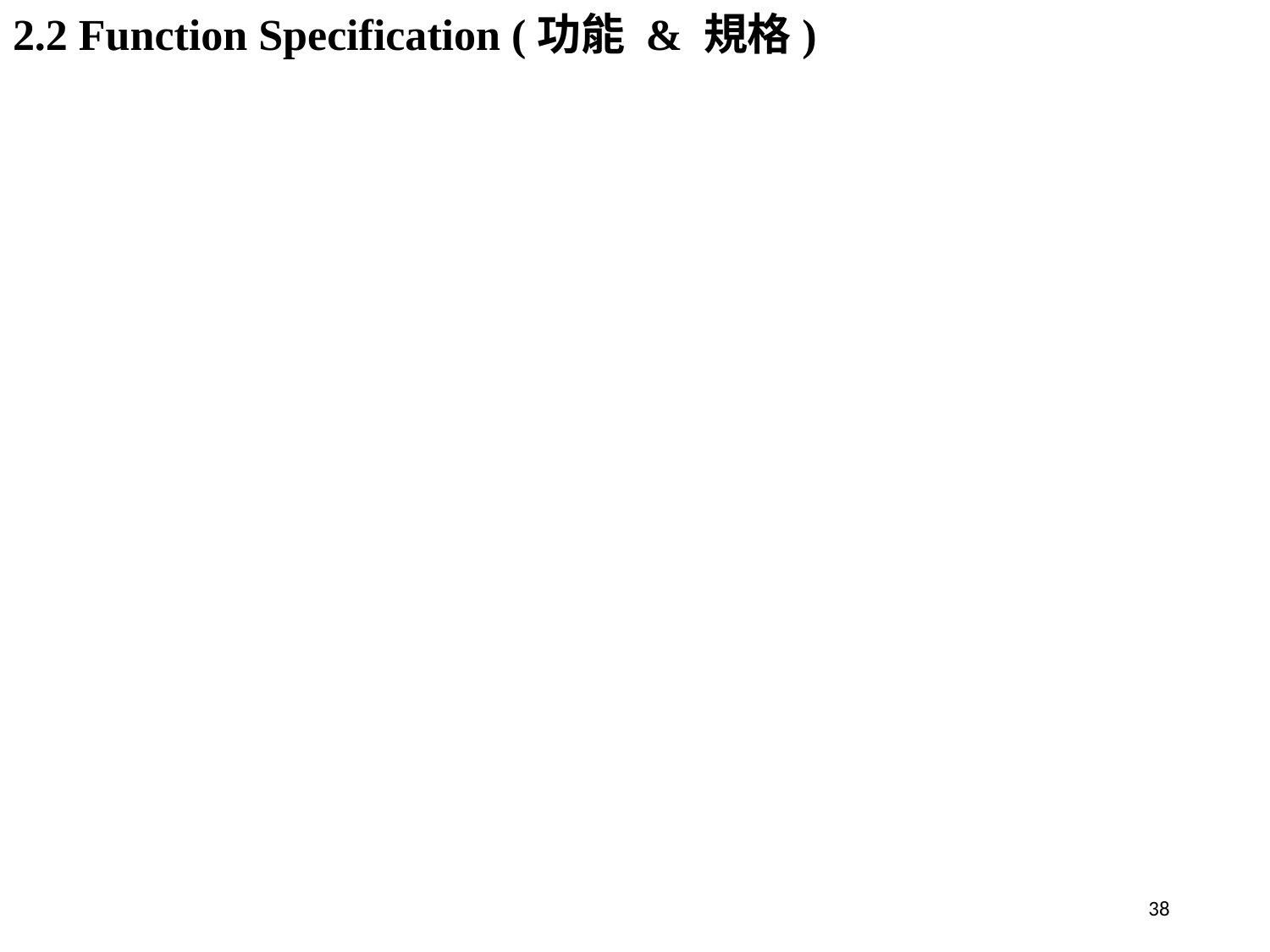

# 2.2 Function Specification (功能 & 規格)
38